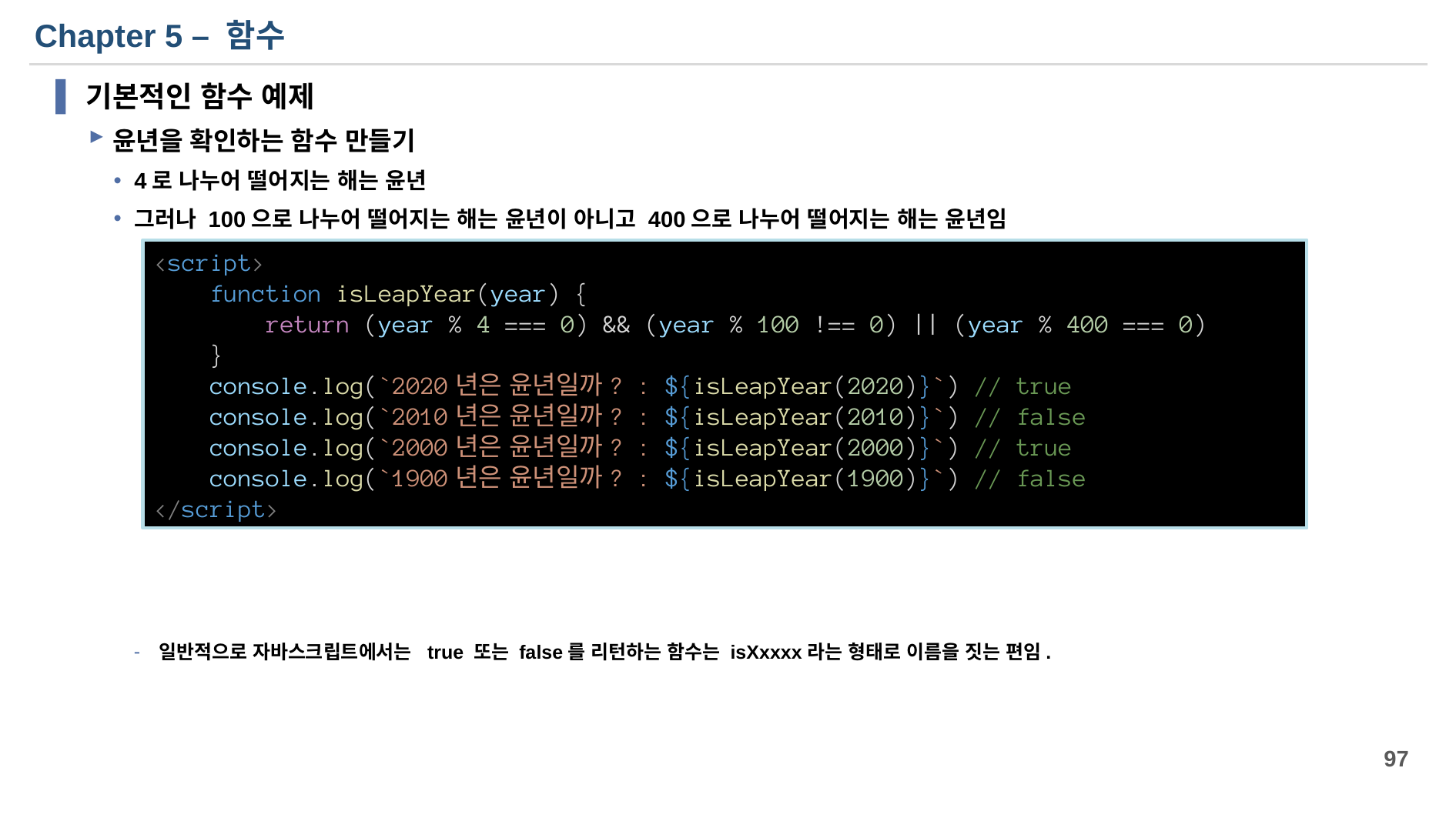

# Chapter 5 – 함수
기본적인 함수 예제
윤년을 확인하는 함수 만들기
4로 나누어 떨어지는 해는 윤년
그러나 100으로 나누어 떨어지는 해는 윤년이 아니고 400으로 나누어 떨어지는 해는 윤년임

일반적으로 자바스크립트에서는  true 또는 false를 리턴하는 함수는 isXxxxx라는 형태로 이름을 짓는 편임.

<script>
    function isLeapYear(year) {
        return (year % 4 === 0) && (year % 100 !== 0) || (year % 400 === 0)
    }
    console.log(`2020년은 윤년일까? : ${isLeapYear(2020)}`) // true
    console.log(`2010년은 윤년일까? : ${isLeapYear(2010)}`) // false
    console.log(`2000년은 윤년일까? : ${isLeapYear(2000)}`) // true
    console.log(`1900년은 윤년일까? : ${isLeapYear(1900)}`) // false
</script>
97